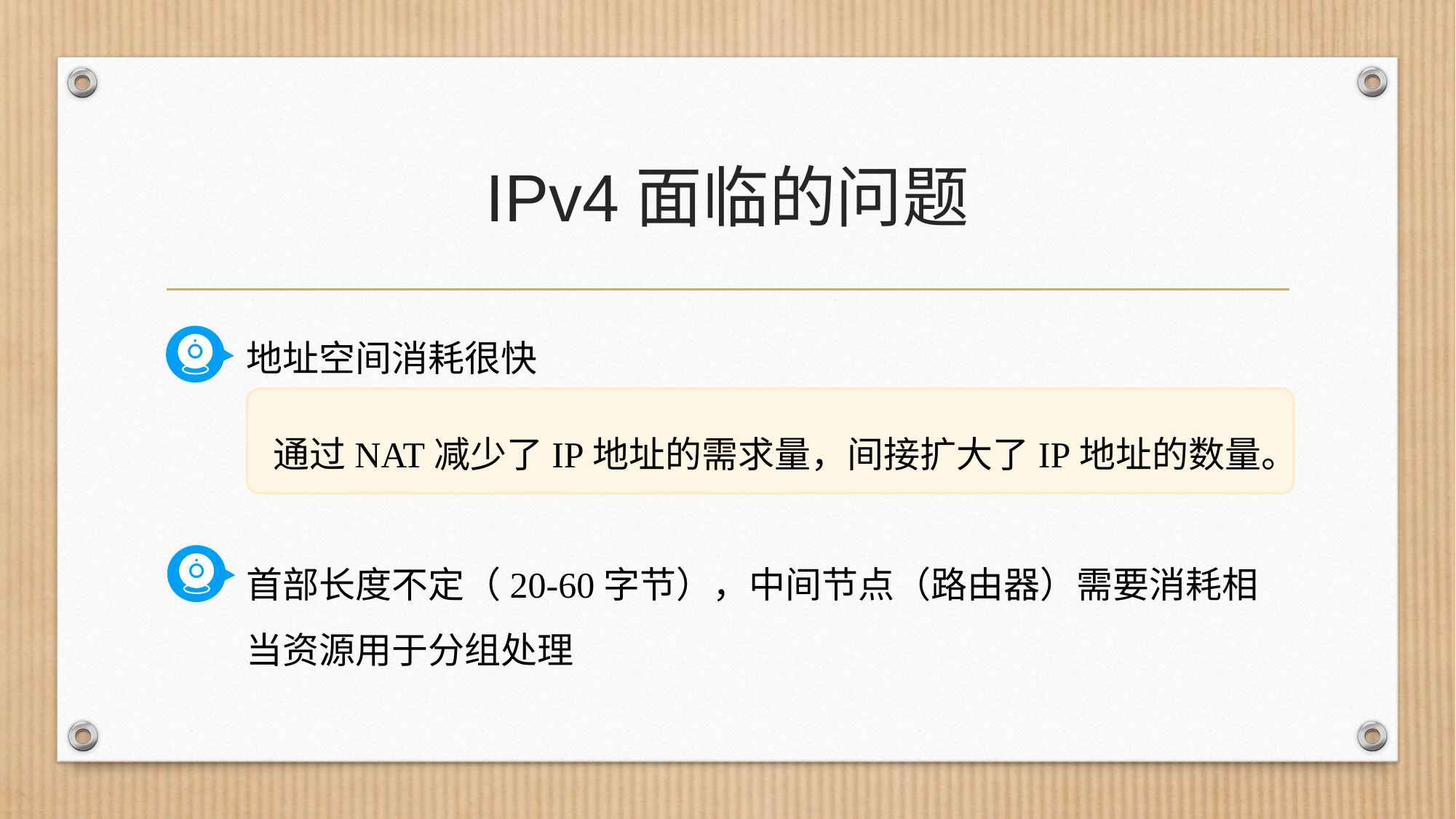

# IPv4面临的问题

地址空间消耗很快

通过NAT减少了IP地址的需求量，间接扩大了IP地址的数量。
首部长度不定（20-60字节），中间节点（路由器）需要消耗相当资源用于分组处理